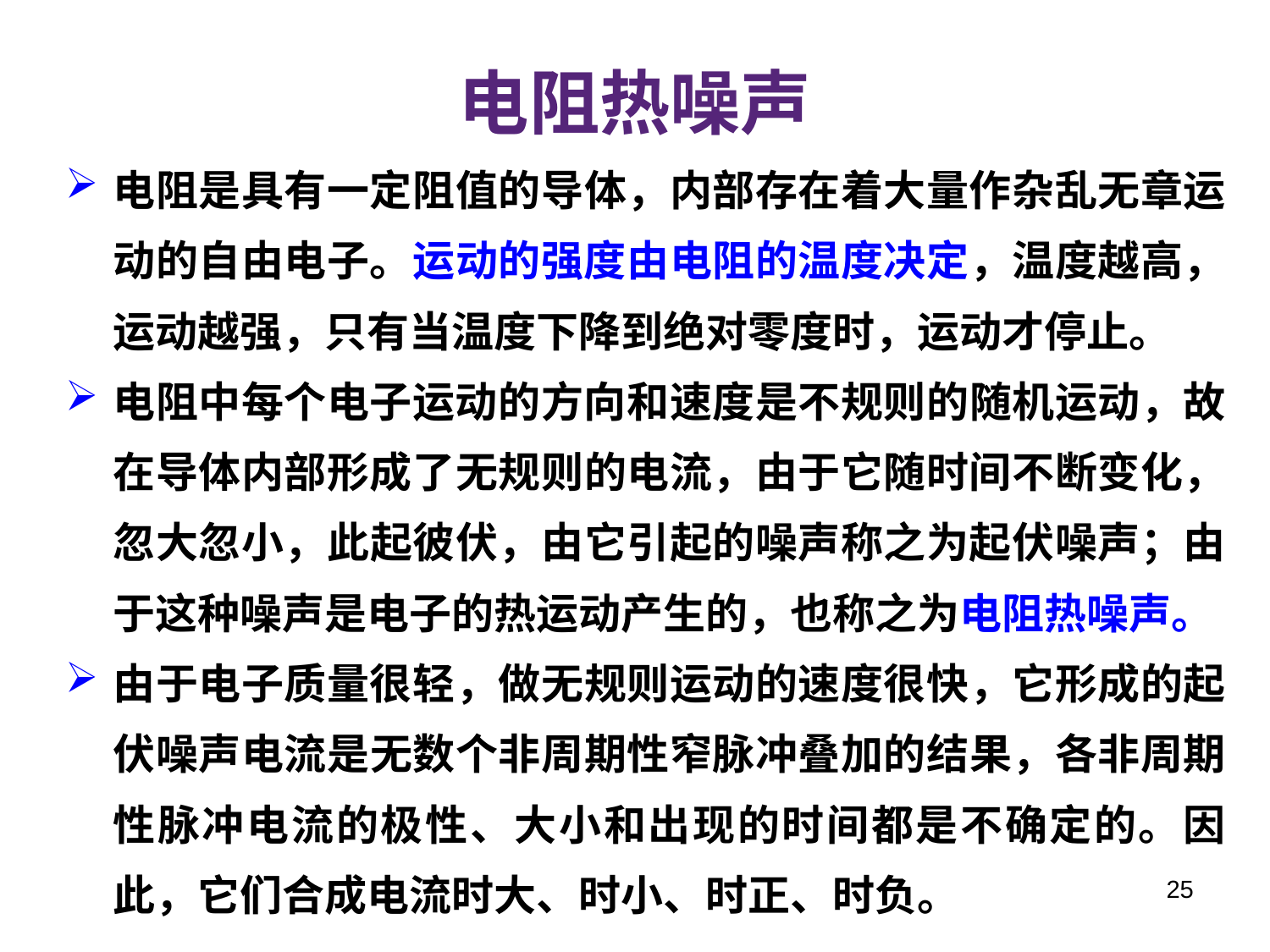

电阻热噪声
电阻是具有一定阻值的导体，内部存在着大量作杂乱无章运动的自由电子。运动的强度由电阻的温度决定，温度越高，运动越强，只有当温度下降到绝对零度时，运动才停止。
电阻中每个电子运动的方向和速度是不规则的随机运动，故在导体内部形成了无规则的电流，由于它随时间不断变化，忽大忽小，此起彼伏，由它引起的噪声称之为起伏噪声；由于这种噪声是电子的热运动产生的，也称之为电阻热噪声。
由于电子质量很轻，做无规则运动的速度很快，它形成的起伏噪声电流是无数个非周期性窄脉冲叠加的结果，各非周期性脉冲电流的极性、大小和出现的时间都是不确定的。因此，它们合成电流时大、时小、时正、时负。
25